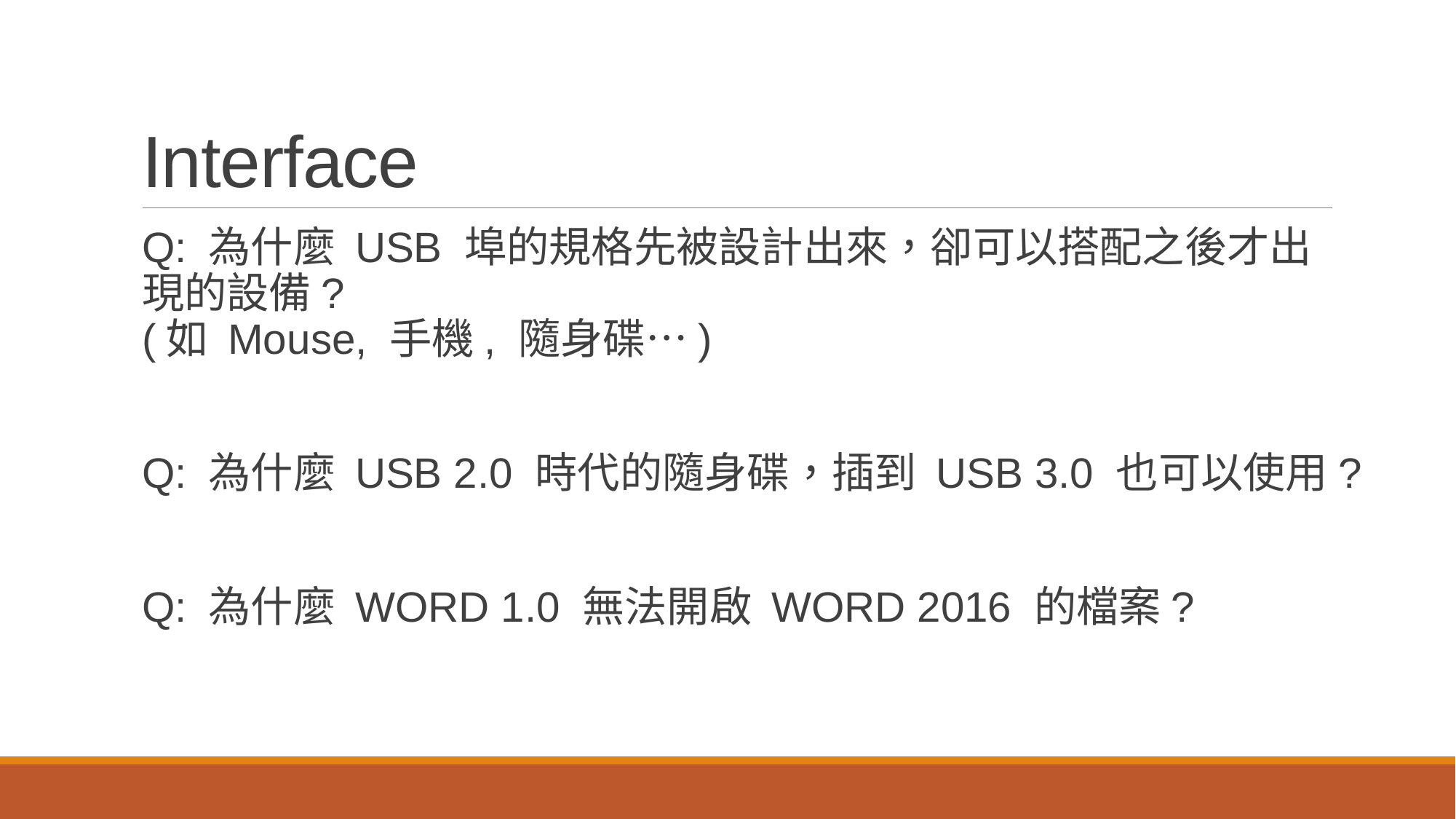

# Interface
Q: 為什麼 USB 埠的規格先被設計出來，卻可以搭配之後才出現的設備?
(如 Mouse, 手機, 隨身碟…)

Q: 為什麼 USB 2.0 時代的隨身碟，插到 USB 3.0 也可以使用?

Q: 為什麼 WORD 1.0 無法開啟 WORD 2016 的檔案?